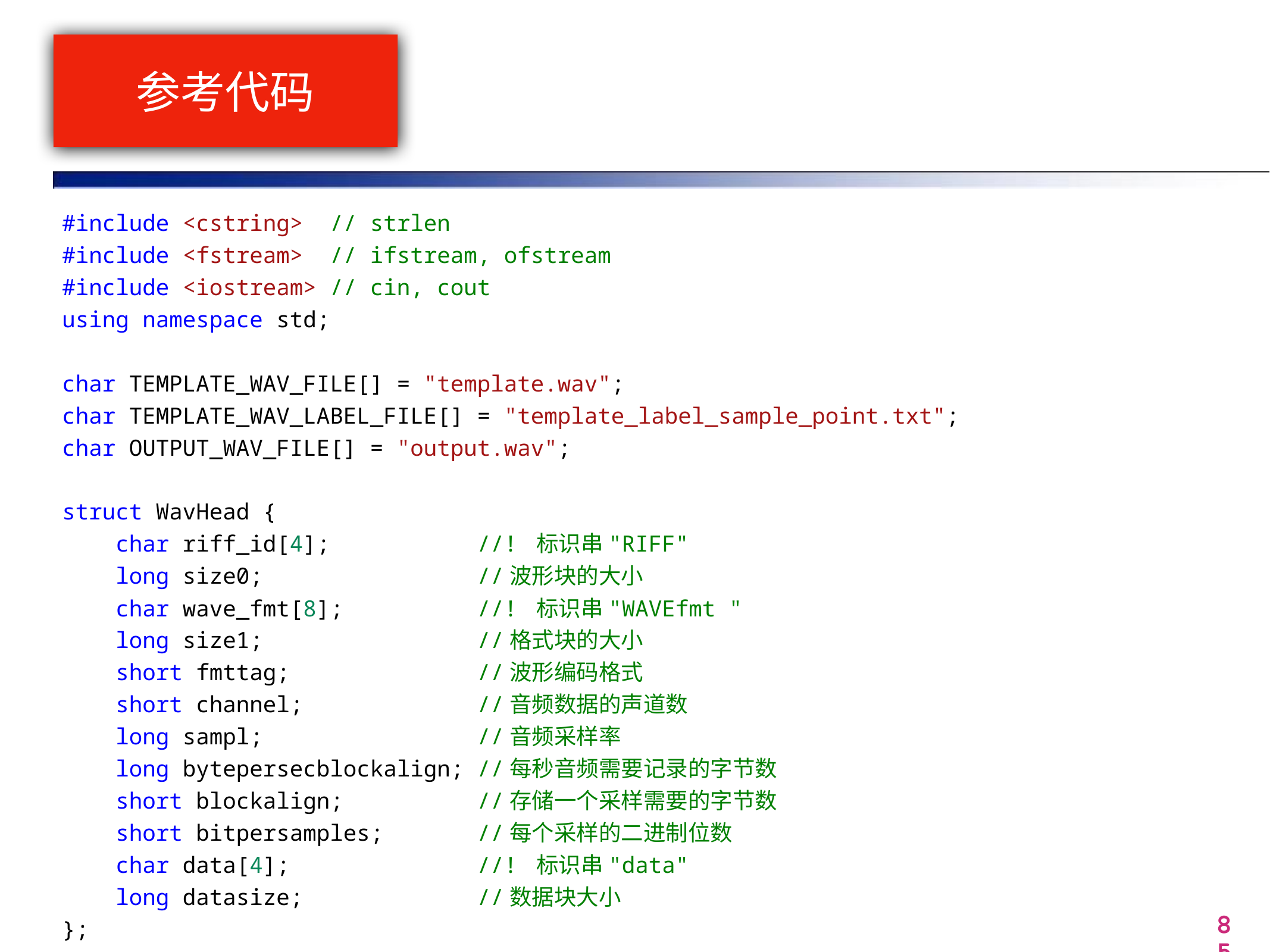

# 参考代码
#include <cstring>  // strlen
#include <fstream>  // ifstream, ofstream
#include <iostream> // cin, cout
using namespace std;
char TEMPLATE_WAV_FILE[] = "template.wav";
char TEMPLATE_WAV_LABEL_FILE[] = "template_label_sample_point.txt";
char OUTPUT_WAV_FILE[] = "output.wav";
struct WavHead {
    char riff_id[4];           //! 标识串"RIFF"
    long size0;                //波形块的大小
    char wave_fmt[8];          //! 标识串"WAVEfmt "
    long size1;                //格式块的大小
    short fmttag;              //波形编码格式
    short channel;             //音频数据的声道数
    long sampl;                //音频采样率
    long bytepersecblockalign; //每秒音频需要记录的字节数
    short blockalign;          //存储一个采样需要的字节数
    short bitpersamples;       //每个采样的二进制位数
    char data[4];              //! 标识串"data"
    long datasize;             //数据块大小
};
85